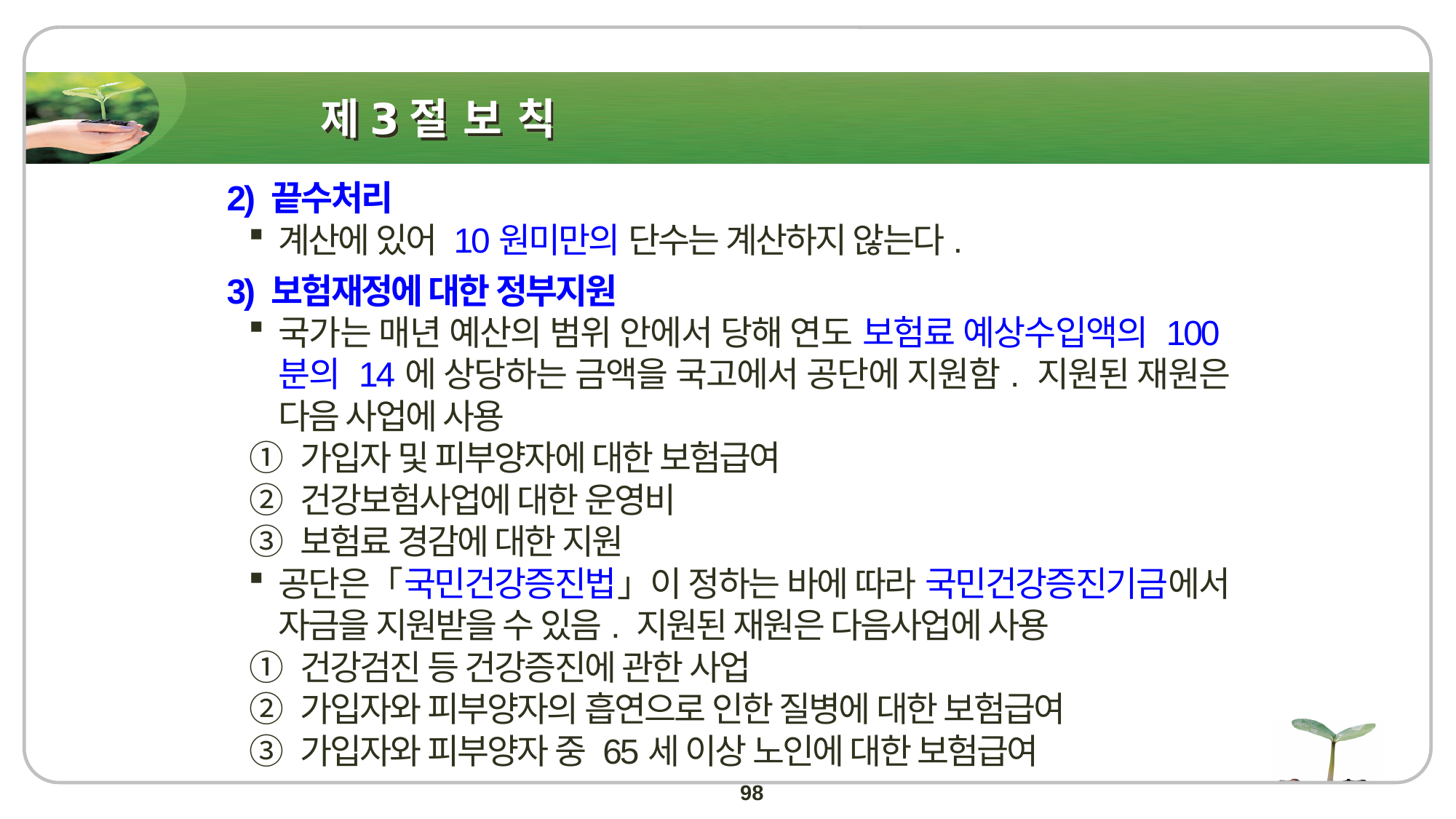

# 제3절 보 칙
2) 끝수처리
계산에 있어 10원미만의 단수는 계산하지 않는다.
3) 보험재정에 대한 정부지원
국가는 매년 예산의 범위 안에서 당해 연도 보험료 예상수입액의 100분의 14에 상당하는 금액을 국고에서 공단에 지원함. 지원된 재원은 다음 사업에 사용
   ① 가입자 및 피부양자에 대한 보험급여
   ② 건강보험사업에 대한 운영비
   ③ 보험료 경감에 대한 지원
공단은「국민건강증진법」이 정하는 바에 따라 국민건강증진기금에서 자금을 지원받을 수 있음. 지원된 재원은 다음사업에 사용
   ① 건강검진 등 건강증진에 관한 사업
   ② 가입자와 피부양자의 흡연으로 인한 질병에 대한 보험급여
   ③ 가입자와 피부양자 중 65세 이상 노인에 대한 보험급여
98